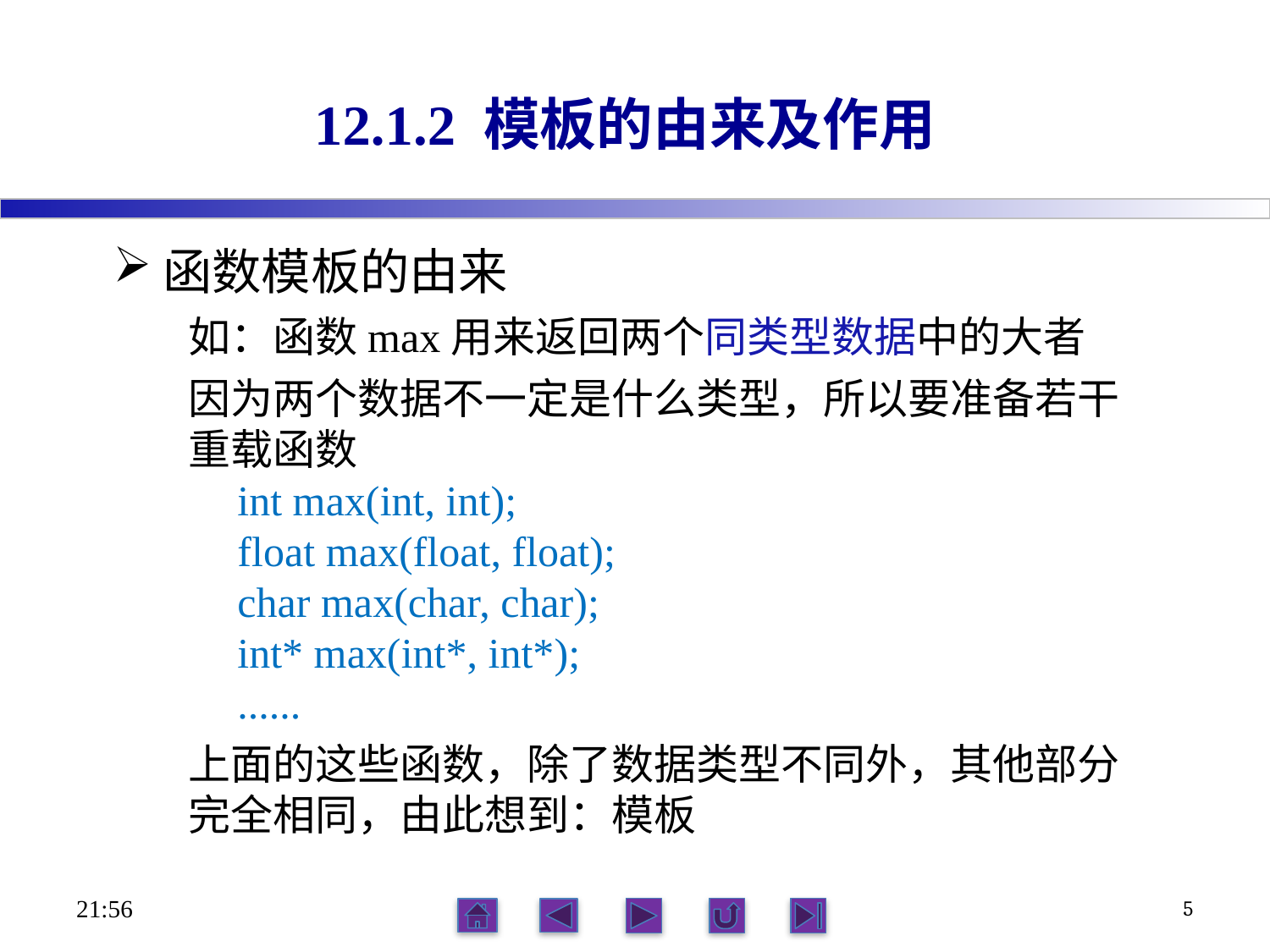

# 12.1.2 模板的由来及作用
函数模板的由来
如：函数max用来返回两个同类型数据中的大者
因为两个数据不一定是什么类型，所以要准备若干重载函数
int max(int, int);
float max(float, float);
char max(char, char);
int* max(int*, int*);
......
上面的这些函数，除了数据类型不同外，其他部分完全相同，由此想到：模板
21:56
5